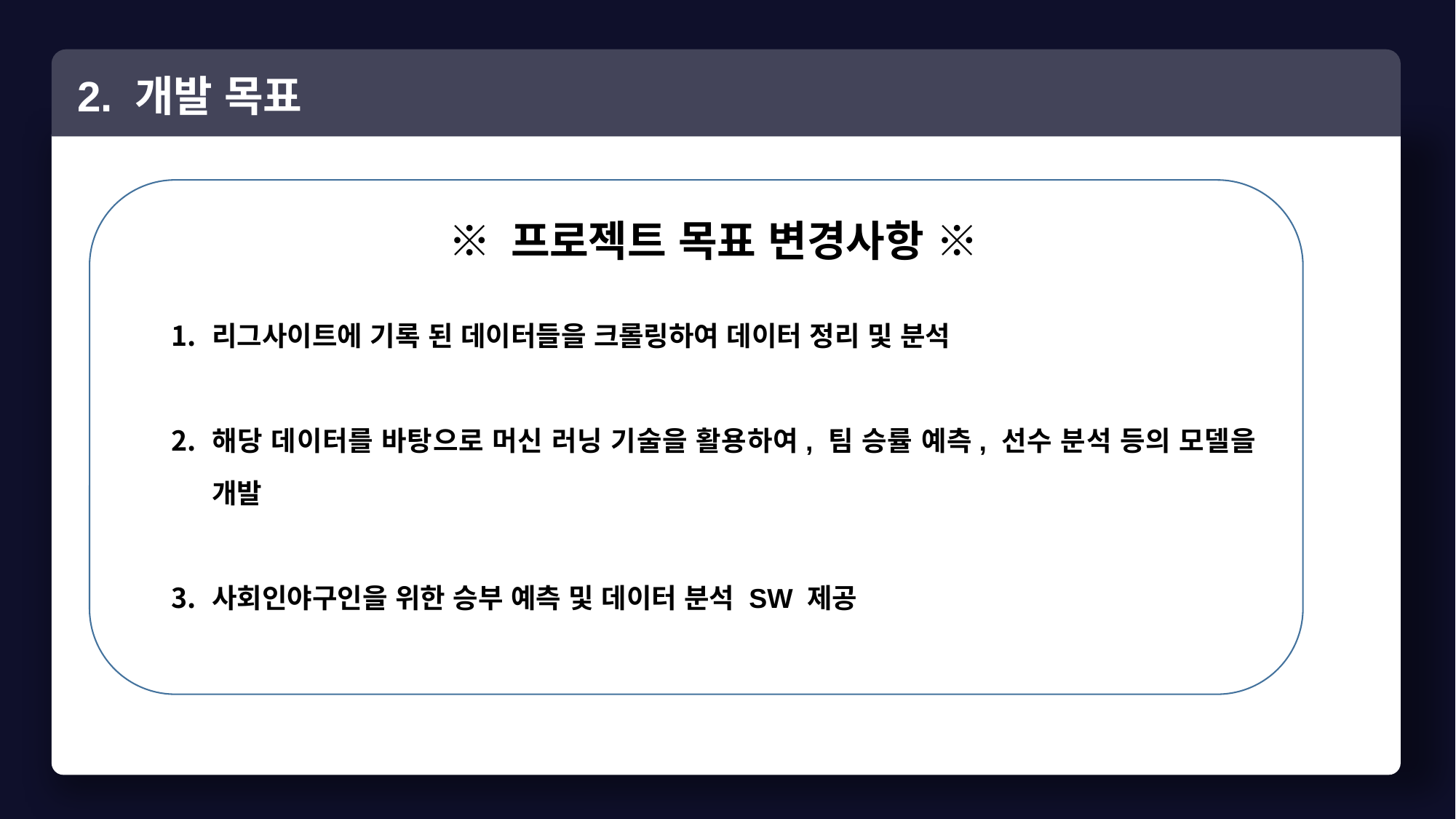

2. 개발 목표
ㄱㄱㅈ

※ 프로젝트 목표 변경사항 ※

리그사이트에 기록 된 데이터들을 크롤링하여 데이터 정리 및 분석

해당 데이터를 바탕으로 머신 러닝 기술을 활용하여, 팀 승률 예측, 선수 분석 등의 모델을 개발

사회인야구인을 위한 승부 예측 및 데이터 분석 SW 제공